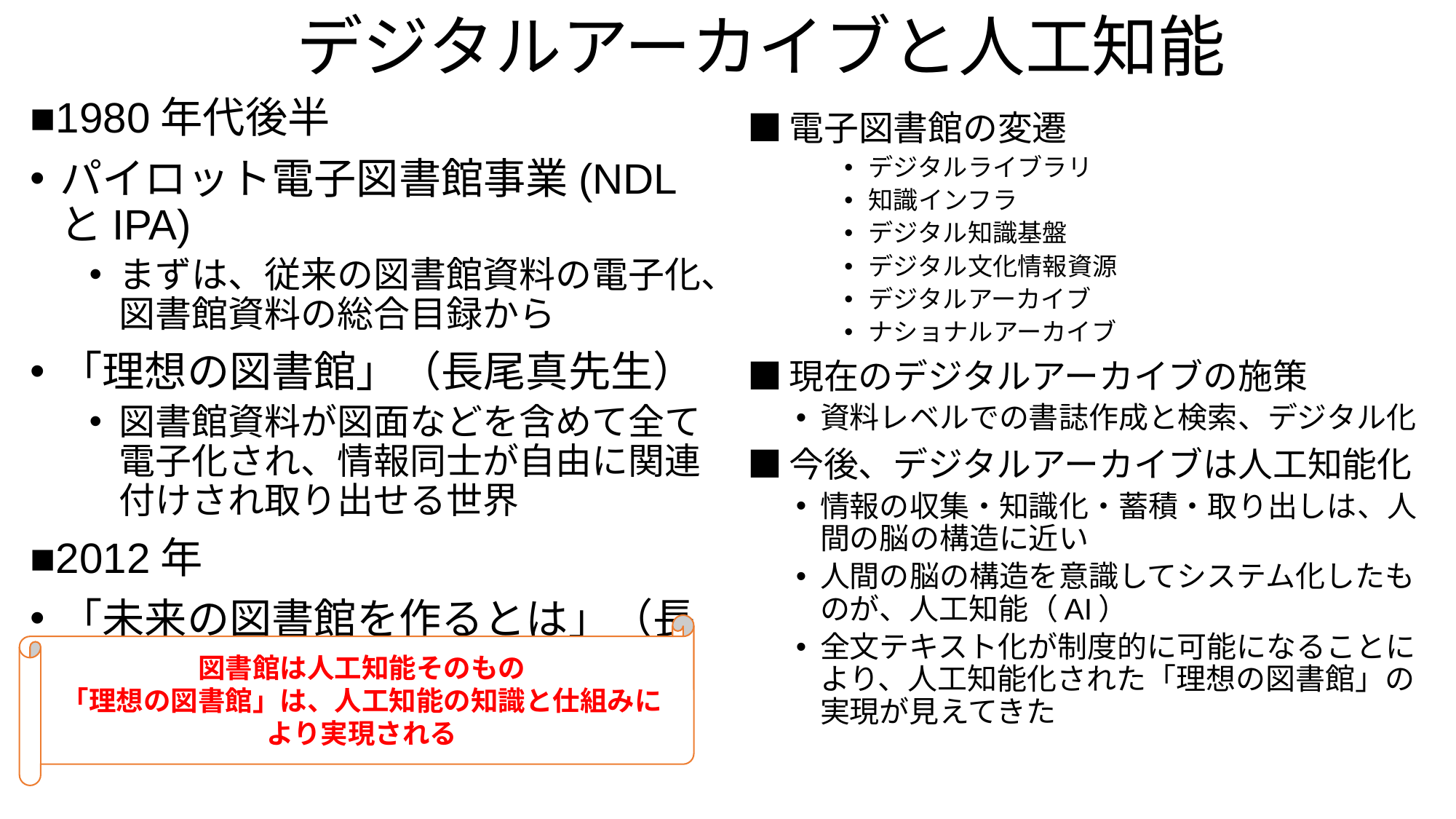

# デジタルアーカイブと人工知能
■1980年代後半
パイロット電子図書館事業(NDLとIPA)
まずは、従来の図書館資料の電子化、図書館資料の総合目録から
「理想の図書館」（長尾真先生）
図書館資料が図面などを含めて全て電子化され、情報同士が自由に関連付けされ取り出せる世界
■2012年
「未来の図書館を作るとは」（長尾真先生）

■電子図書館の変遷
デジタルライブラリ
知識インフラ
デジタル知識基盤
デジタル文化情報資源
デジタルアーカイブ
ナショナルアーカイブ
■現在のデジタルアーカイブの施策
資料レベルでの書誌作成と検索、デジタル化
■今後、デジタルアーカイブは人工知能化
情報の収集・知識化・蓄積・取り出しは、人間の脳の構造に近い
人間の脳の構造を意識してシステム化したものが、人工知能（AI）
全文テキスト化が制度的に可能になることにより、人工知能化された「理想の図書館」の実現が見えてきた

図書館は人工知能そのもの
「理想の図書館」は、人工知能の知識と仕組みにより実現される